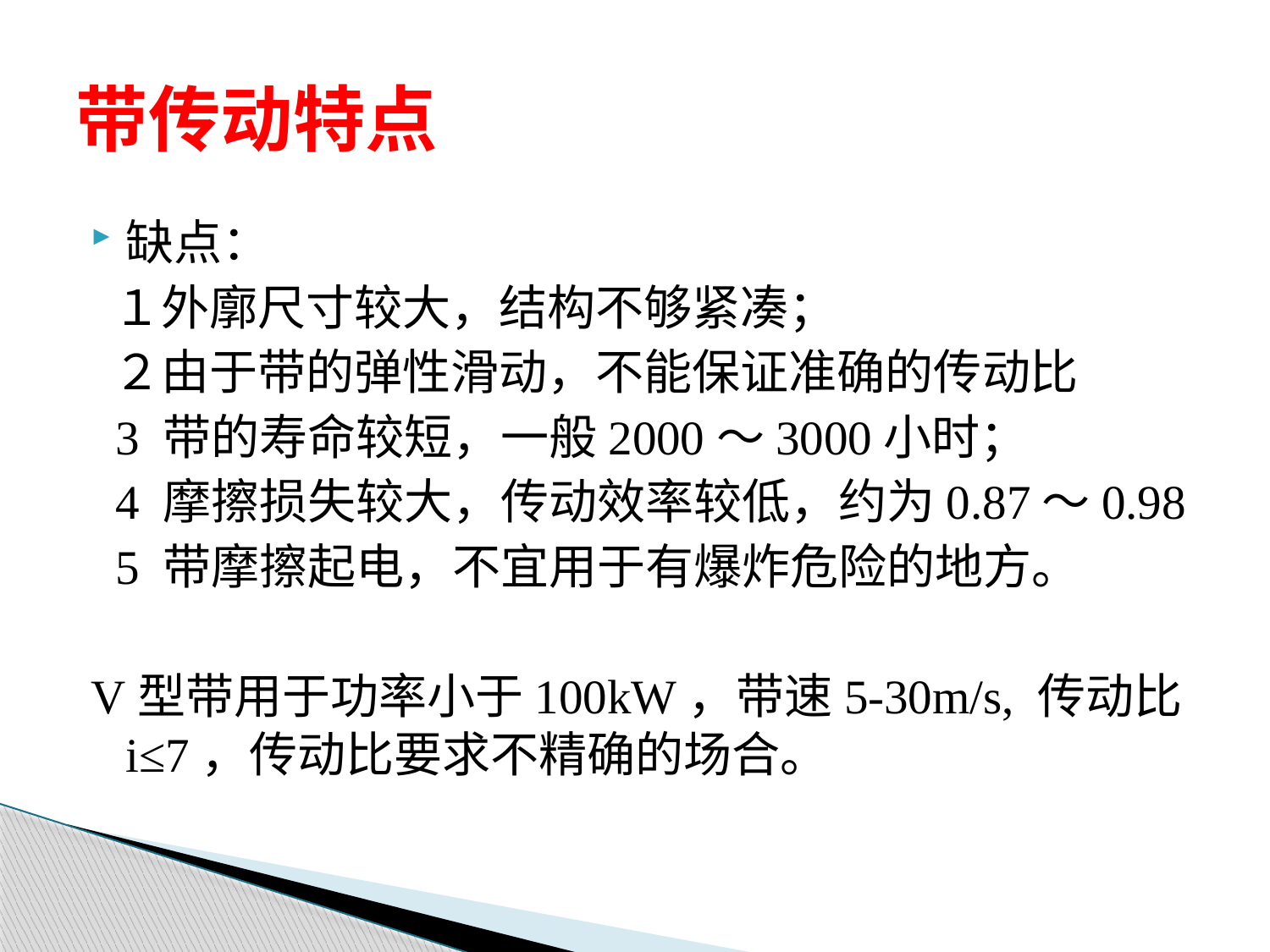

# 带传动特点
缺点：
 １外廓尺寸较大，结构不够紧凑；
 ２由于带的弹性滑动，不能保证准确的传动比
  3 带的寿命较短，一般2000～3000小时；
  4 摩擦损失较大，传动效率较低，约为0.87～0.98
  5 带摩擦起电，不宜用于有爆炸危险的地方。

V型带用于功率小于100kW，带速5-30m/s, 传动比i≤7，传动比要求不精确的场合。